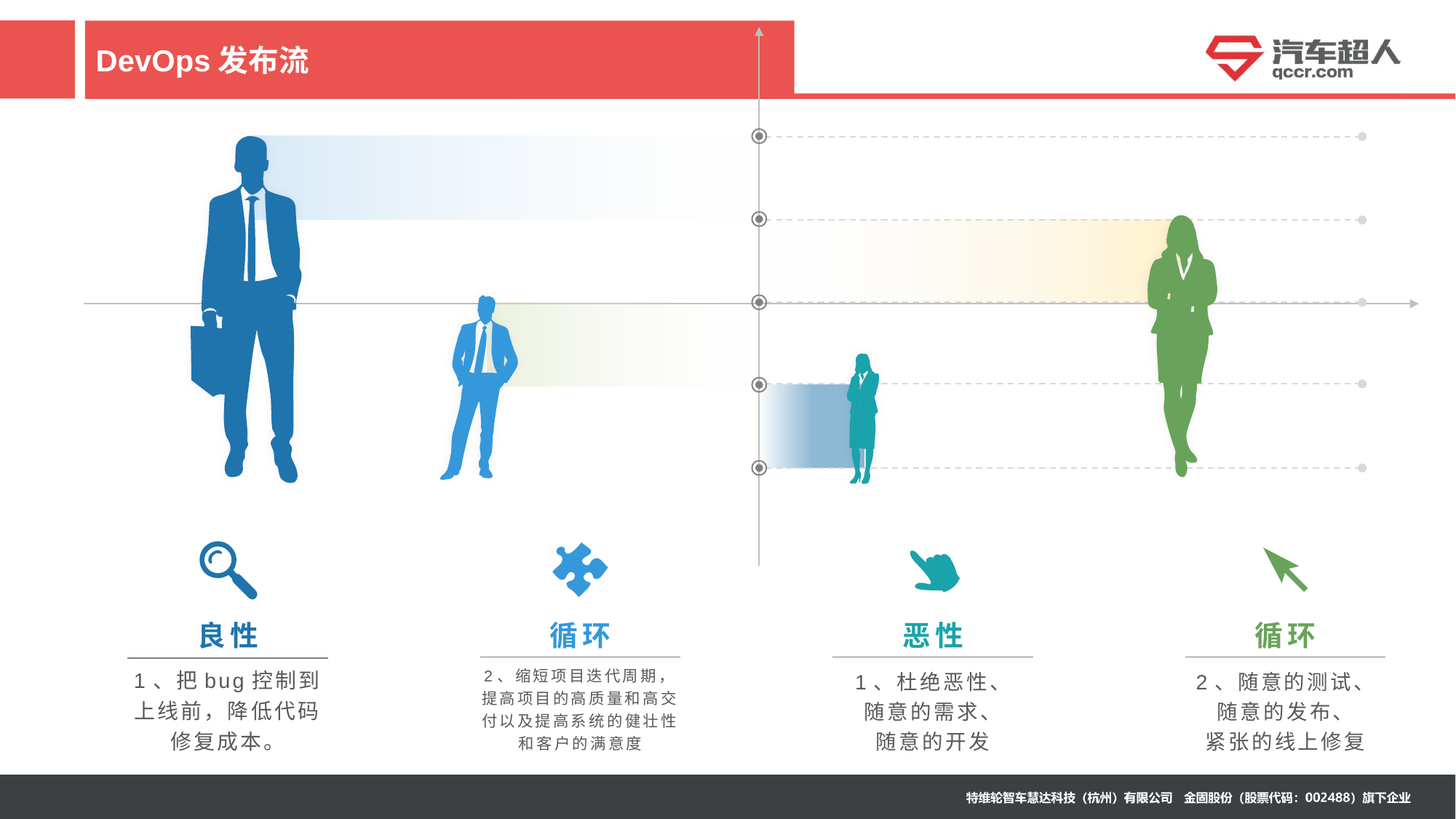

# DevOps发布流

良性
循环
恶性
循环
1、把bug控制到上线前，降低代码修复成本。
2、缩短项目迭代周期，提高项目的高质量和高交付以及提高系统的健壮性和客户的满意度
1、杜绝恶性、
随意的需求、
随意的开发
2、随意的测试、
随意的发布、
紧张的线上修复